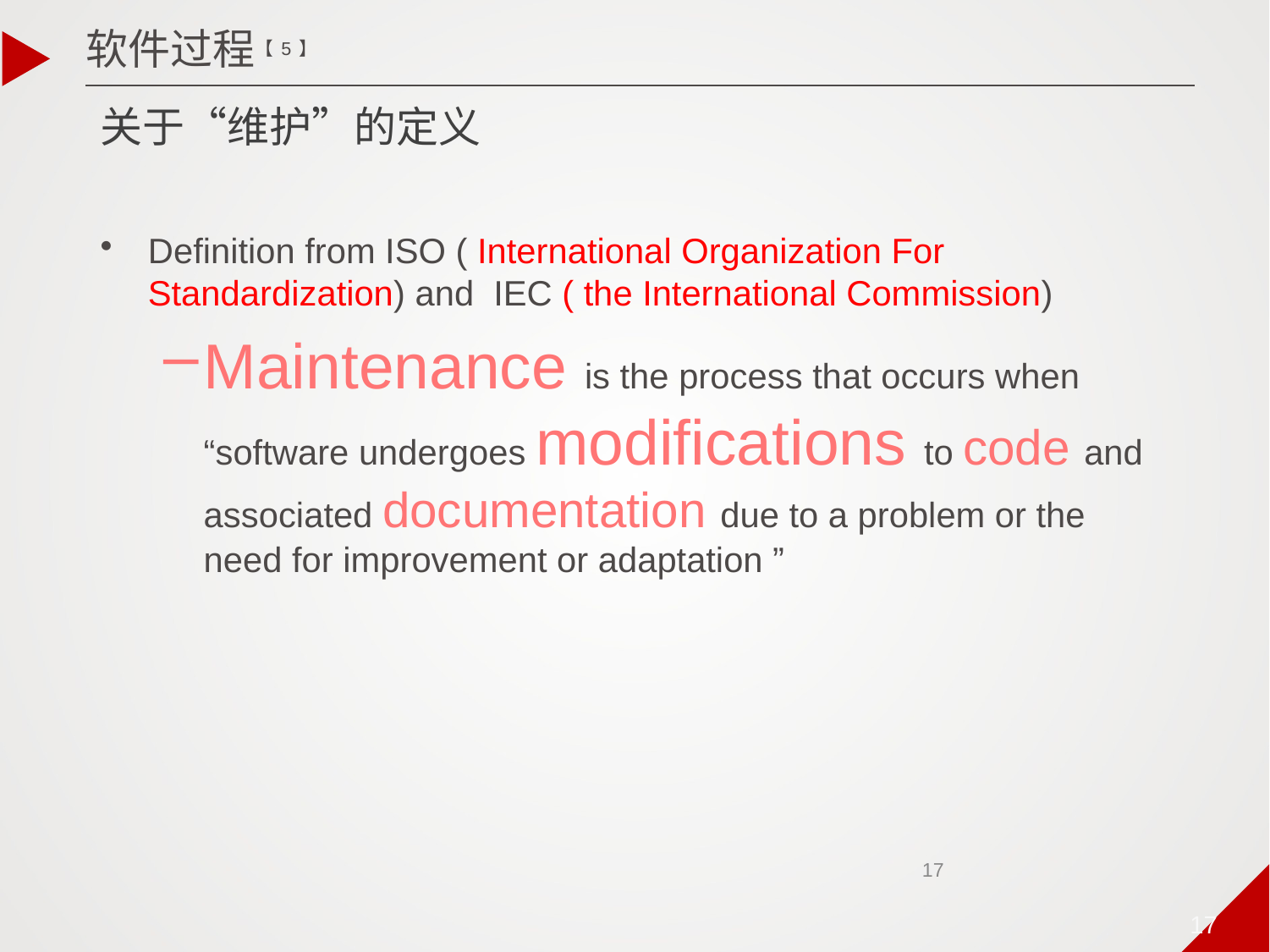

软件过程【5】

# 关于“维护”的定义
Definition from ISO ( International Organization For Standardization) and  IEC ( the International Commission)
Maintenance is the process that occurs when “software undergoes modifications to code and associated documentation due to a problem or the need for improvement or adaptation ”
17